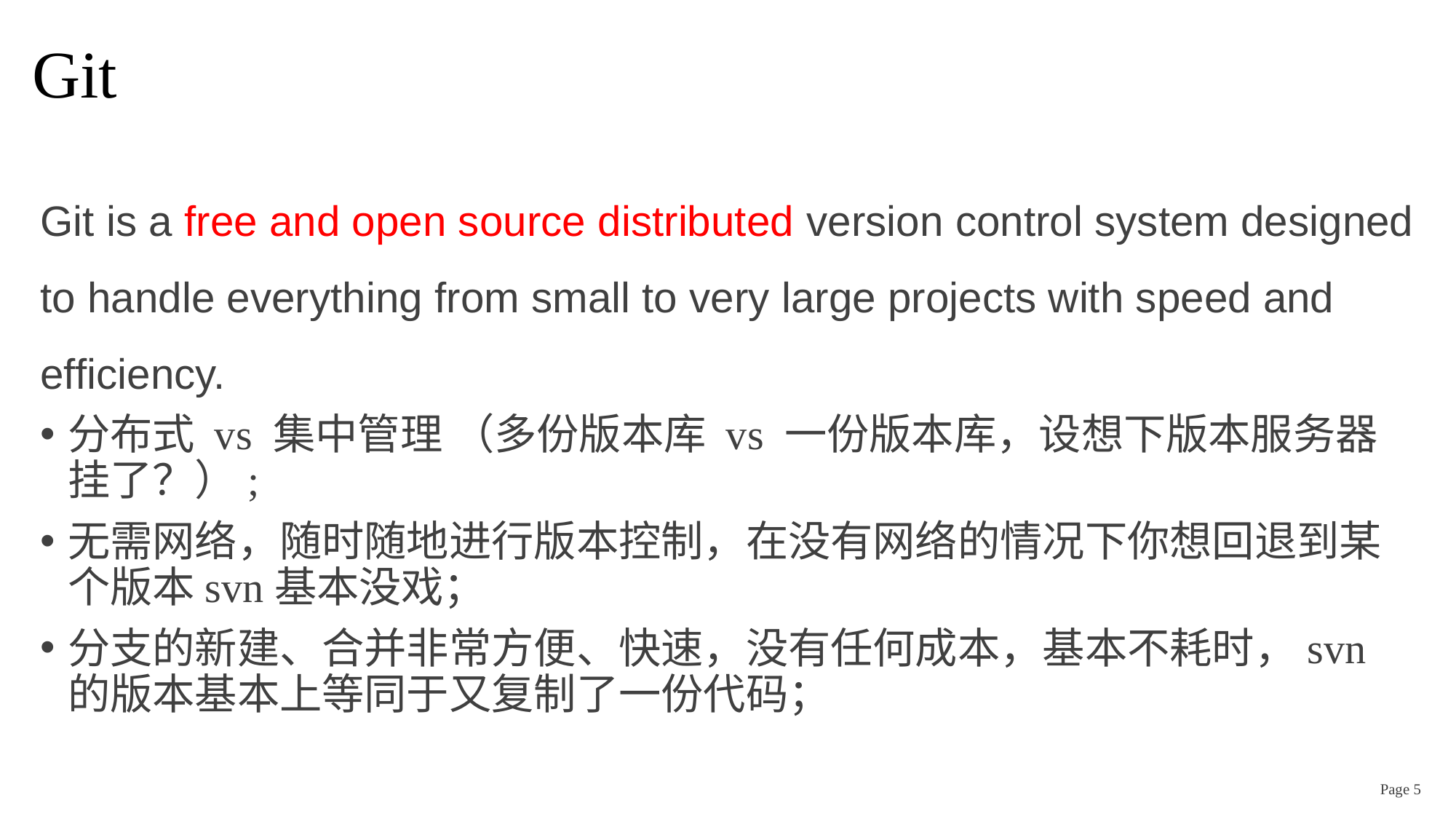

# Git
Git is a free and open source distributed version control system designed to handle everything from small to very large projects with speed and efficiency.
分布式 vs 集中管理 （多份版本库 vs 一份版本库，设想下版本服务器挂了？）;
无需网络，随时随地进行版本控制，在没有网络的情况下你想回退到某个版本svn基本没戏；
分支的新建、合并非常方便、快速，没有任何成本，基本不耗时，svn的版本基本上等同于又复制了一份代码；